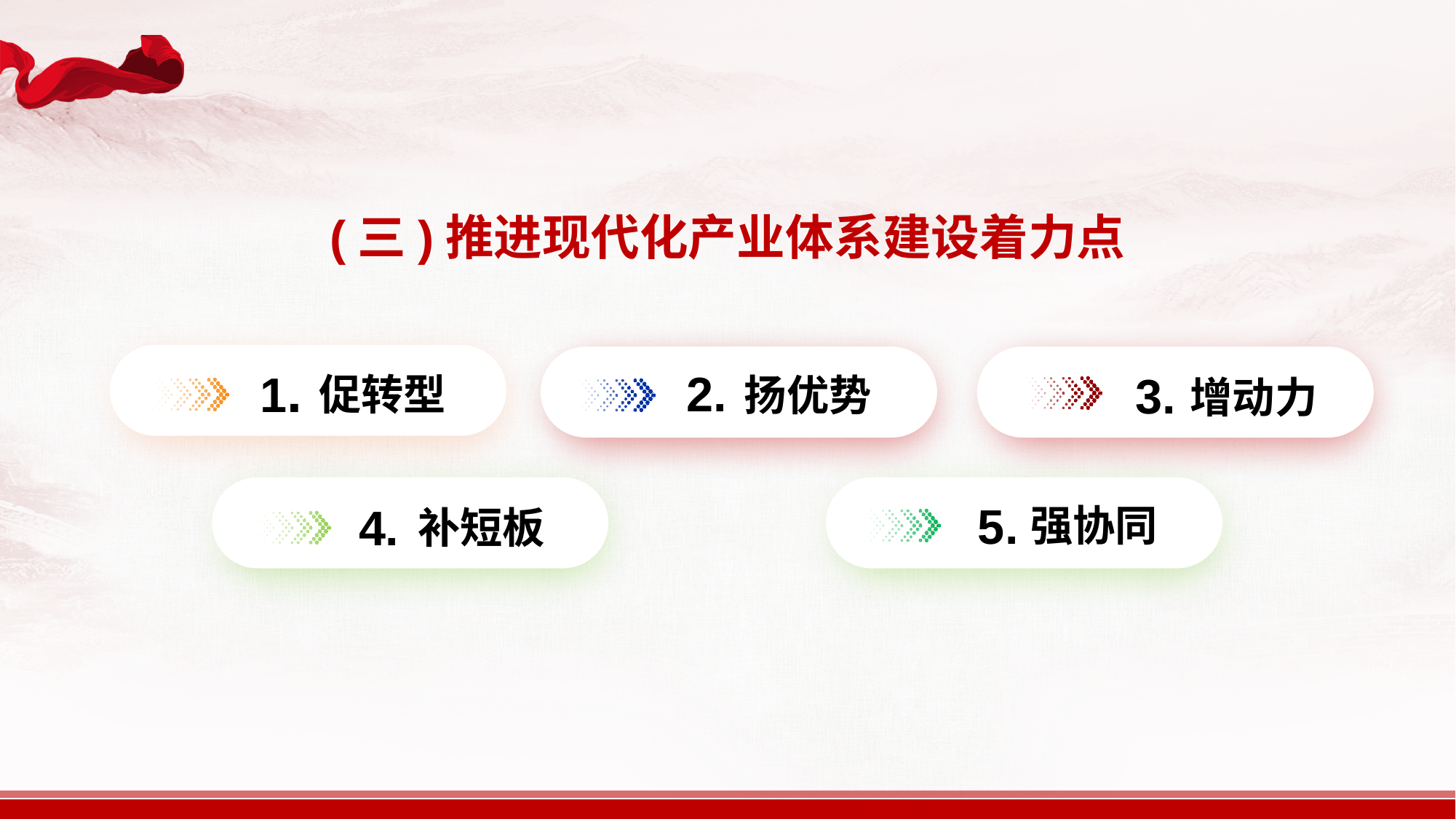

(三)推进现代化产业体系建设着力点

1.
促转型

2.
扬优势

3.
增动力

4.
补短板

5.
强协同